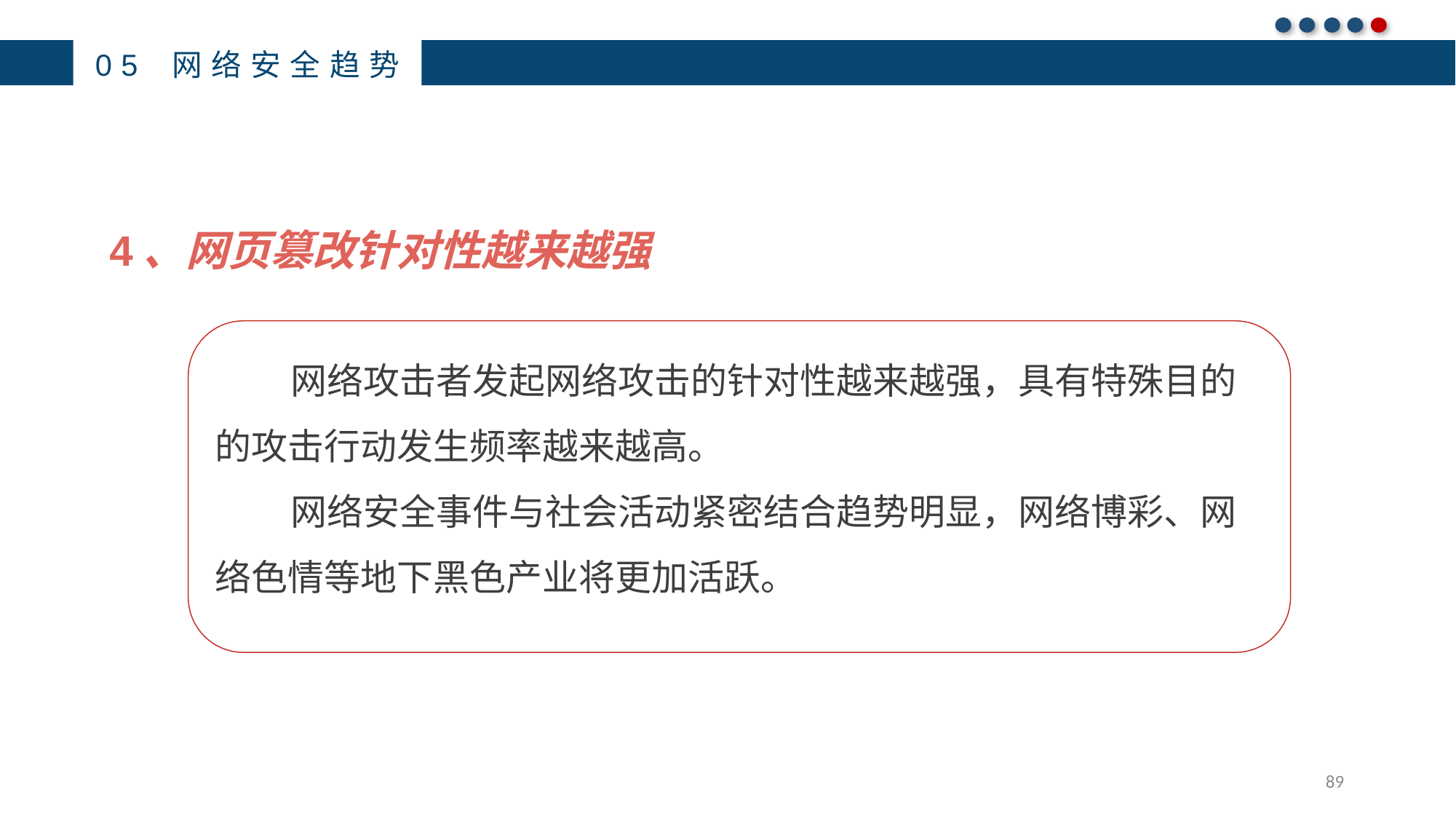

05 网络安全趋势

4、网页篡改针对性越来越强

网络攻击者发起网络攻击的针对性越来越强，具有特殊目的 的攻击行动发生频率越来越高。
网络安全事件与社会活动紧密结合趋势明显，网络博彩、网 络色情等地下黑色产业将更加活跃。

89